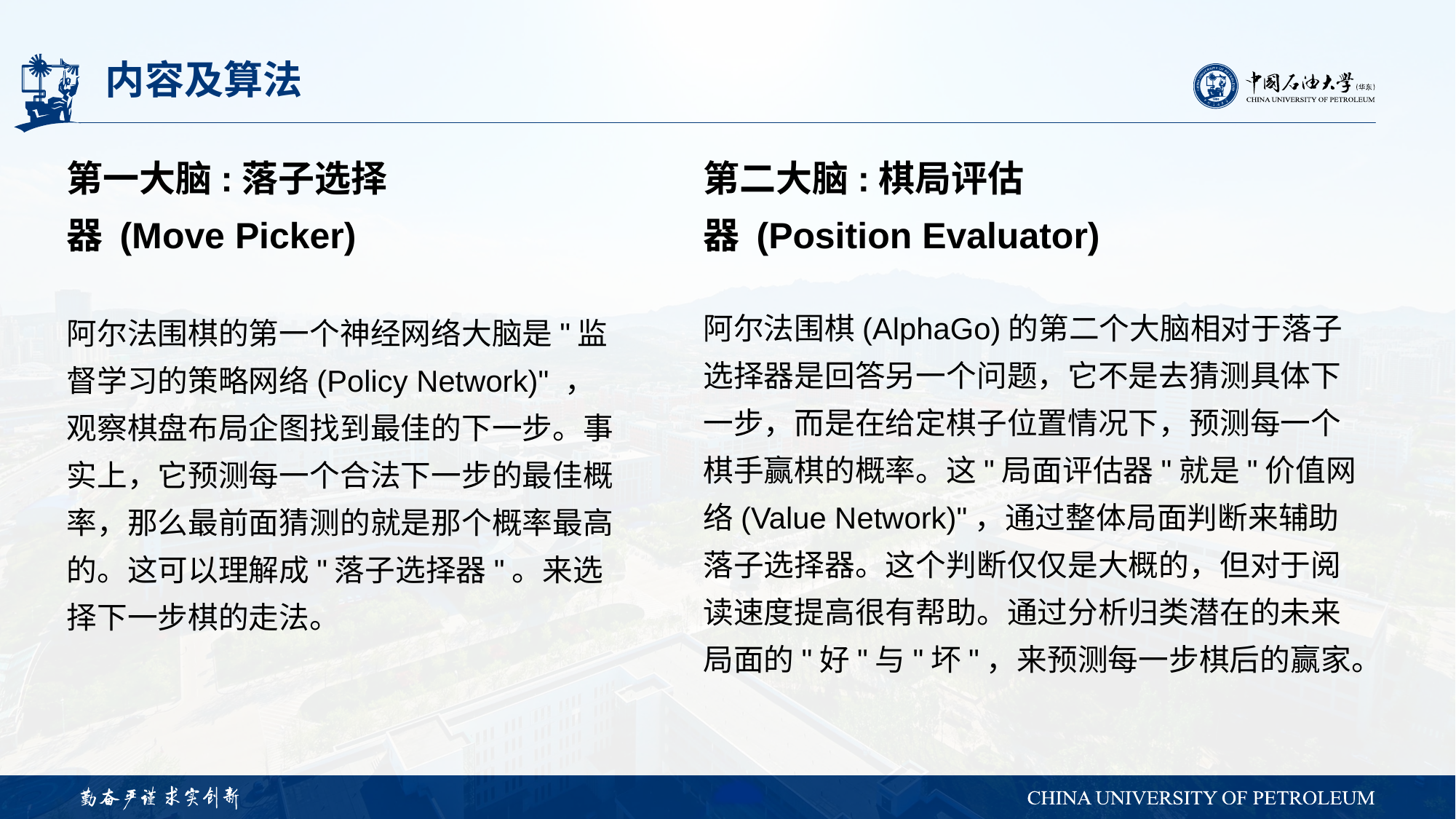

# 内容及算法
第一大脑:落子选择器 (Move Picker)

阿尔法围棋的第一个神经网络大脑是"监督学习的策略网络(Policy Network)" ，观察棋盘布局企图找到最佳的下一步。事实上，它预测每一个合法下一步的最佳概率，那么最前面猜测的就是那个概率最高的。这可以理解成"落子选择器"。来选择下一步棋的走法。

第二大脑:棋局评估器 (Position Evaluator)

阿尔法围棋(AlphaGo)的第二个大脑相对于落子选择器是回答另一个问题，它不是去猜测具体下一步，而是在给定棋子位置情况下，预测每一个棋手赢棋的概率。这"局面评估器"就是"价值网络(Value Network)"，通过整体局面判断来辅助落子选择器。这个判断仅仅是大概的，但对于阅读速度提高很有帮助。通过分析归类潜在的未来局面的"好"与"坏"，来预测每一步棋后的赢家。